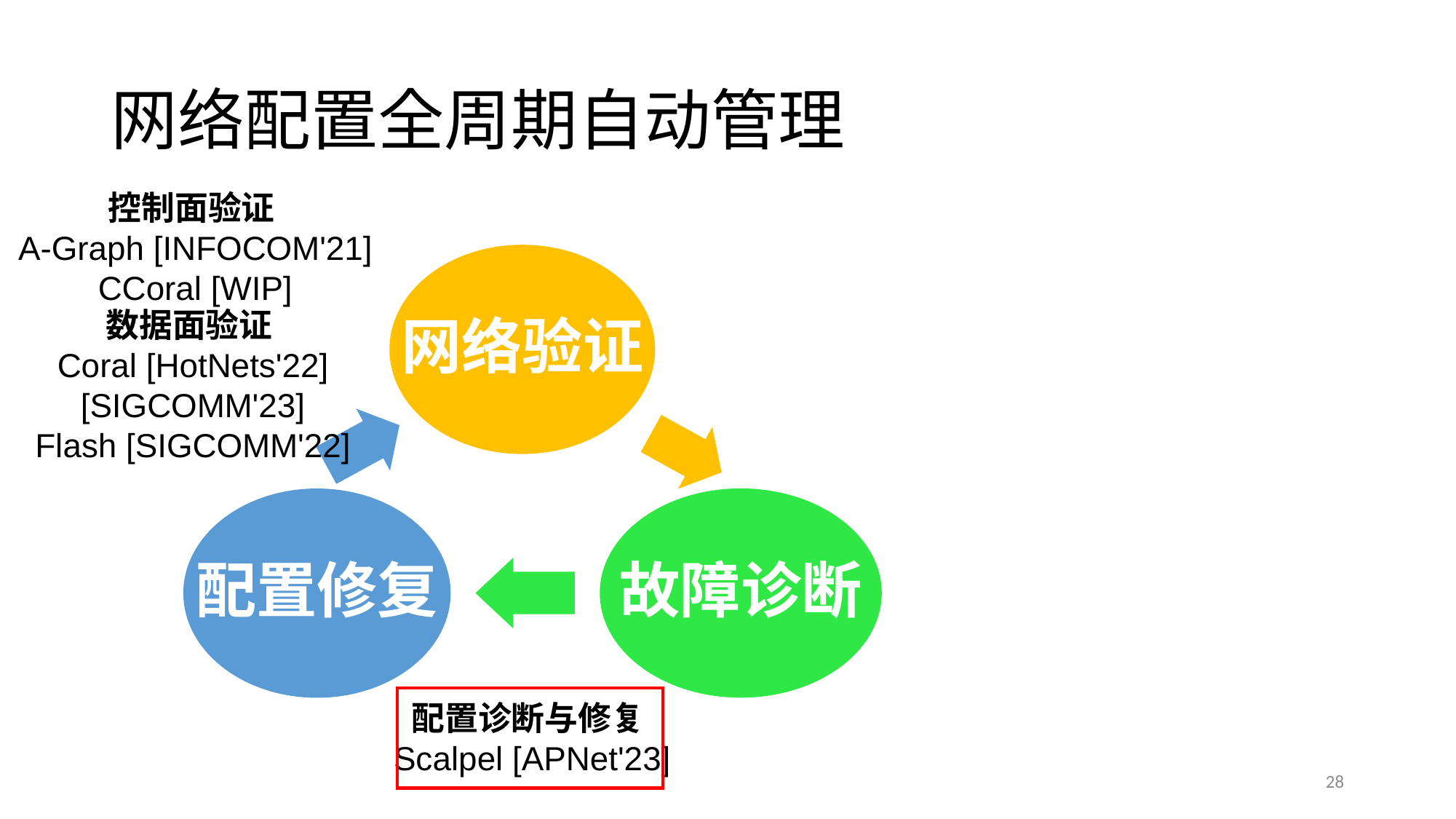

# 网络配置全周期自动管理
控制面验证
A-Graph [INFOCOM'21]
CCoral [WIP]
网络验证
数据面验证
Coral [HotNets'22]
[SIGCOMM'23]
Flash [SIGCOMM'22]

故障诊断
配置修复

配置诊断与修复
Scalpel [APNet'23]
28